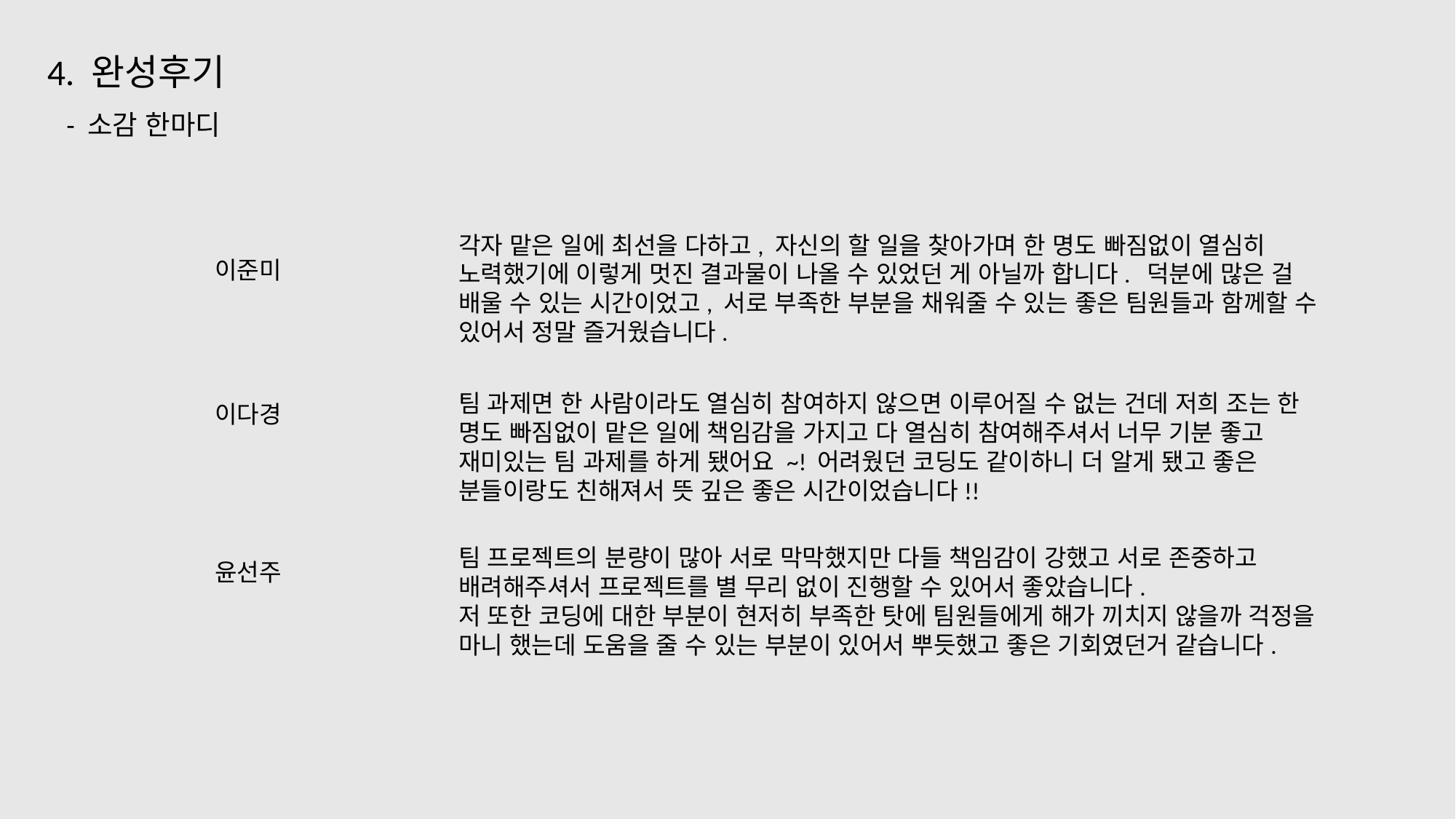

4. 완성후기
- 소감 한마디
각자 맡은 일에 최선을 다하고, 자신의 할 일을 찾아가며 한 명도 빠짐없이 열심히 노력했기에 이렇게 멋진 결과물이 나올 수 있었던 게 아닐까 합니다.  덕분에 많은 걸 배울 수 있는 시간이었고, 서로 부족한 부분을 채워줄 수 있는 좋은 팀원들과 함께할 수 있어서 정말 즐거웠습니다.

이준미
팀 과제면 한 사람이라도 열심히 참여하지 않으면 이루어질 수 없는 건데 저희 조는 한 명도 빠짐없이 맡은 일에 책임감을 가지고 다 열심히 참여해주셔서 너무 기분 좋고 재미있는 팀 과제를 하게 됐어요 ~! 어려웠던 코딩도 같이하니 더 알게 됐고 좋은 분들이랑도 친해져서 뜻 깊은 좋은 시간이었습니다!!
이다경
팀 프로젝트의 분량이 많아 서로 막막했지만 다들 책임감이 강했고 서로 존중하고 배려해주셔서 프로젝트를 별 무리 없이 진행할 수 있어서 좋았습니다.
저 또한 코딩에 대한 부분이 현저히 부족한 탓에 팀원들에게 해가 끼치지 않을까 걱정을 마니 했는데 도움을 줄 수 있는 부분이 있어서 뿌듯했고 좋은 기회였던거 같습니다.
윤선주